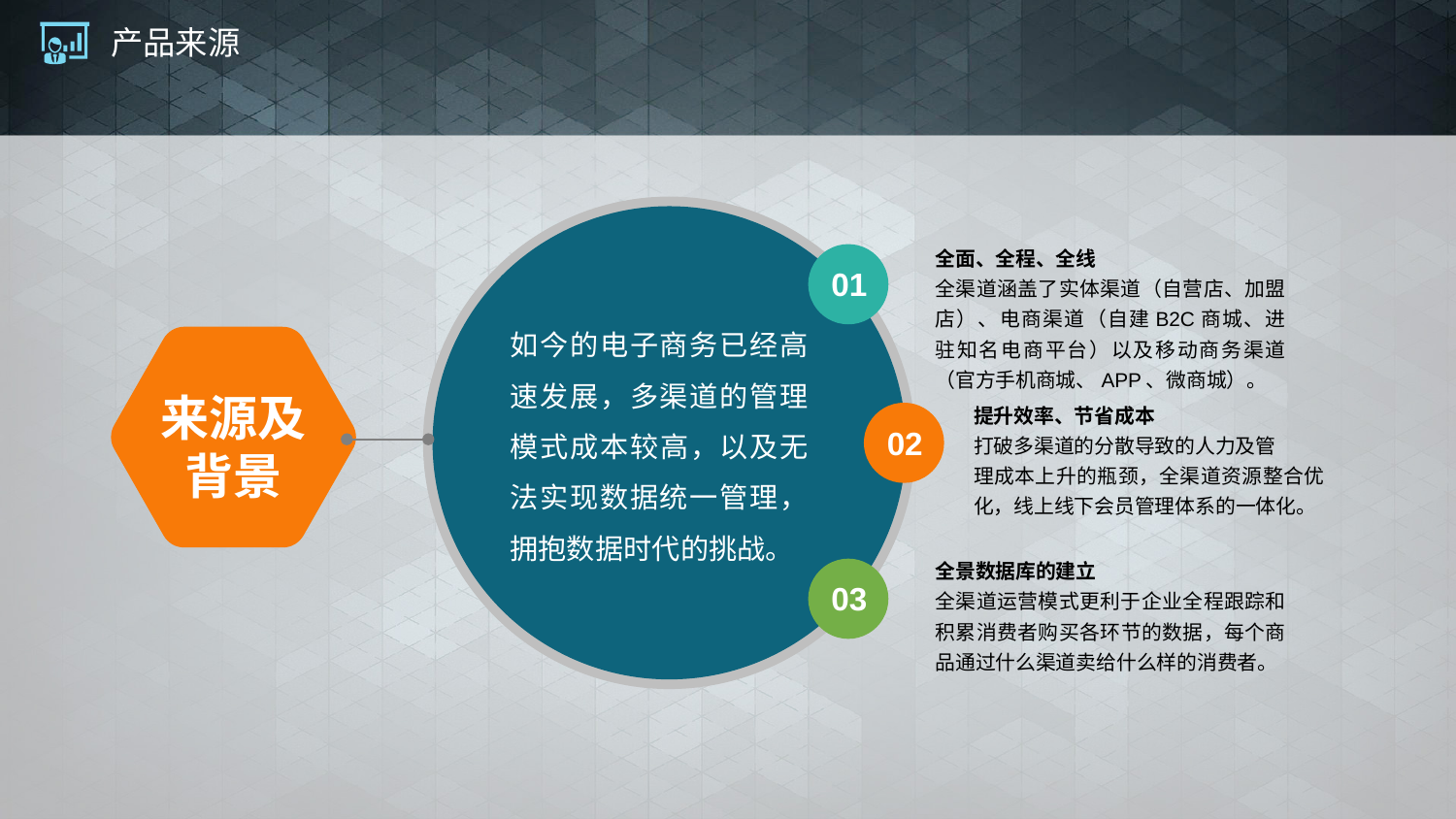

# 产品来源

全面、全程、全线
全渠道涵盖了实体渠道（自营店、加盟店）、电商渠道（自建B2C商城、进驻知名电商平台）以及移动商务渠道（官方手机商城、APP、微商城）。

01
如今的电子商务已经高速发展，多渠道的管理模式成本较高，以及无法实现数据统一管理，拥抱数据时代的挑战。

来源及背景
提升效率、节省成本
打破多渠道的分散导致的人力及管
理成本上升的瓶颈，全渠道资源整合优化，线上线下会员管理体系的一体化。

02
全景数据库的建立
全渠道运营模式更利于企业全程跟踪和积累消费者购买各环节的数据，每个商品通过什么渠道卖给什么样的消费者。

03